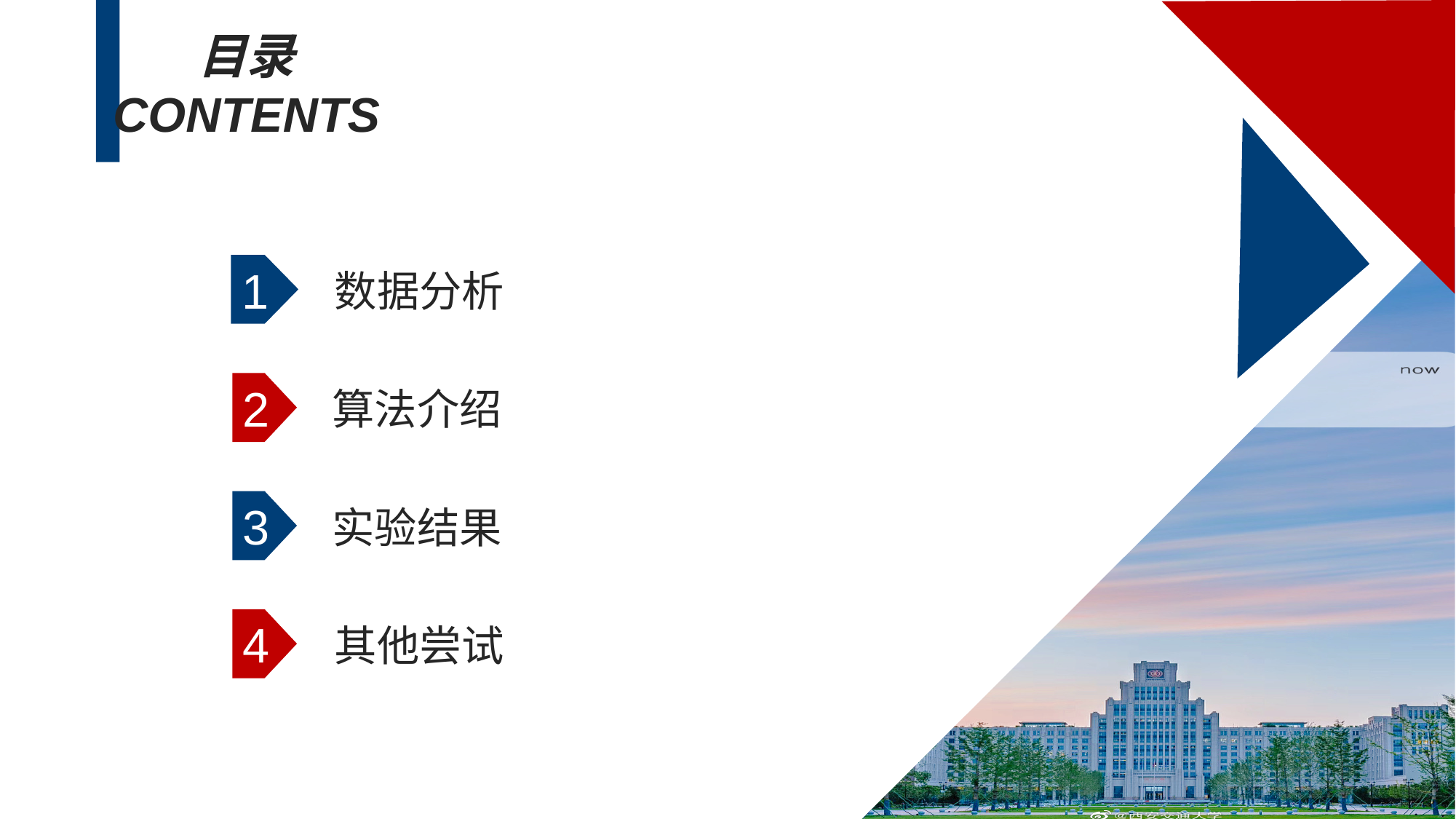

目录
CONTENTS

1
数据分析
2
算法介绍
3
实验结果
4
其他尝试